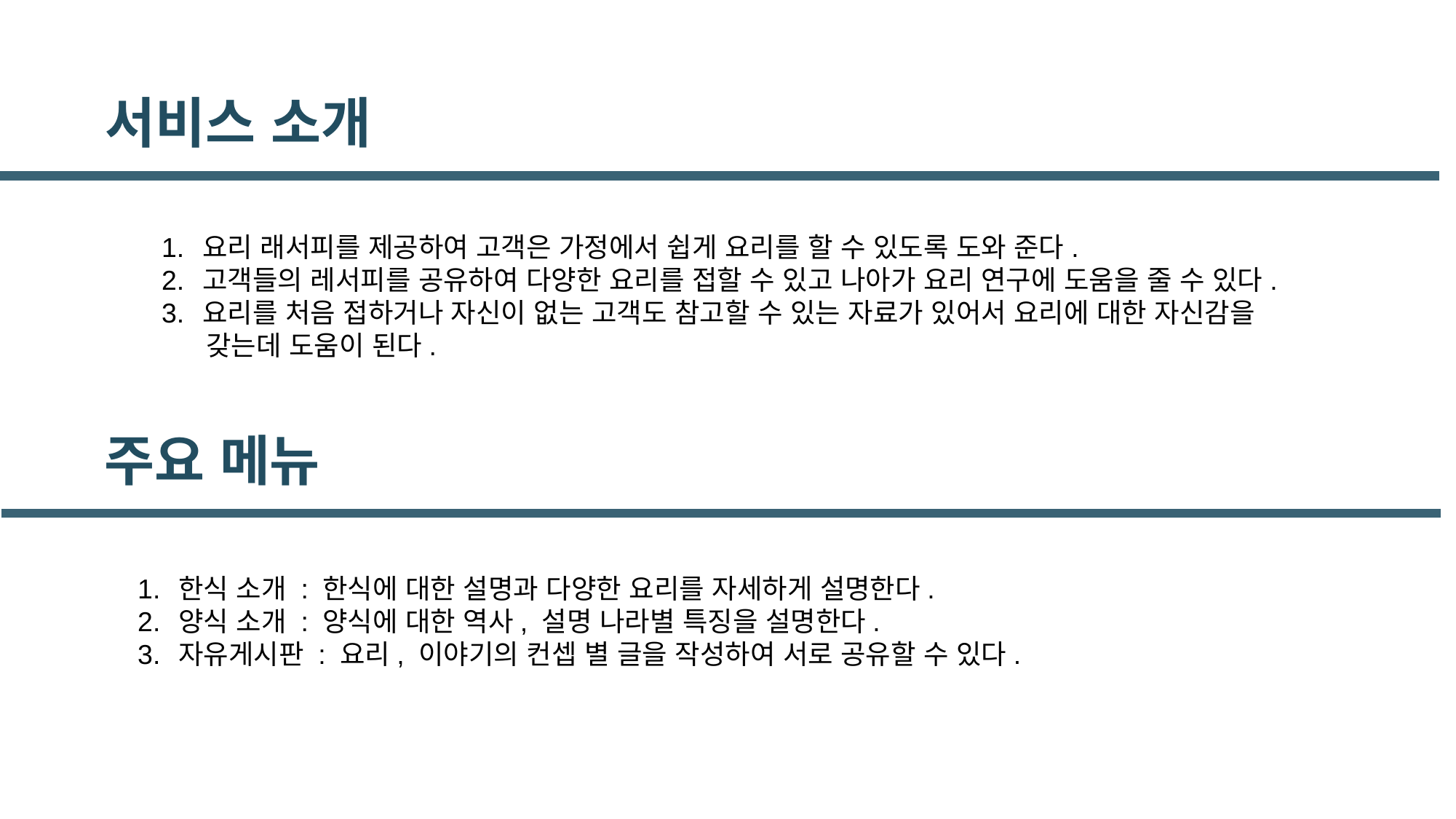

서비스 소개
요리 래서피를 제공하여 고객은 가정에서 쉽게 요리를 할 수 있도록 도와 준다.
고객들의 레서피를 공유하여 다양한 요리를 접할 수 있고 나아가 요리 연구에 도움을 줄 수 있다.
요리를 처음 접하거나 자신이 없는 고객도 참고할 수 있는 자료가 있어서 요리에 대한 자신감을
     갖는데 도움이 된다.

주요 메뉴
한식 소개 : 한식에 대한 설명과 다양한 요리를 자세하게 설명한다.
양식 소개 : 양식에 대한 역사, 설명 나라별 특징을 설명한다.
자유게시판 : 요리, 이야기의 컨셉 별 글을 작성하여 서로 공유할 수 있다.